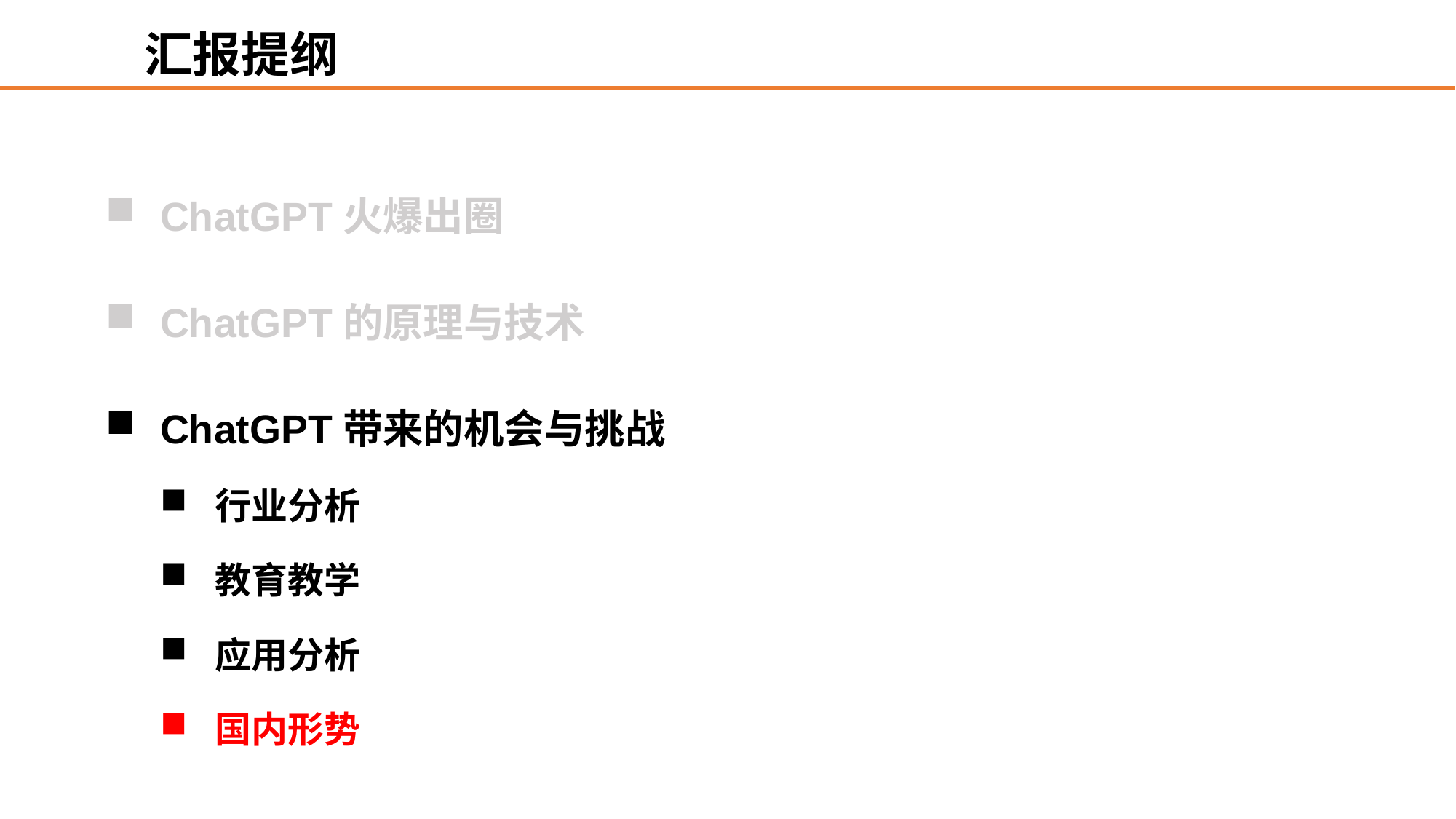

汇报提纲

ChatGPT火爆出圈
ChatGPT的原理与技术
ChatGPT带来的机会与挑战
行业分析
教育教学
应用分析
国内形势